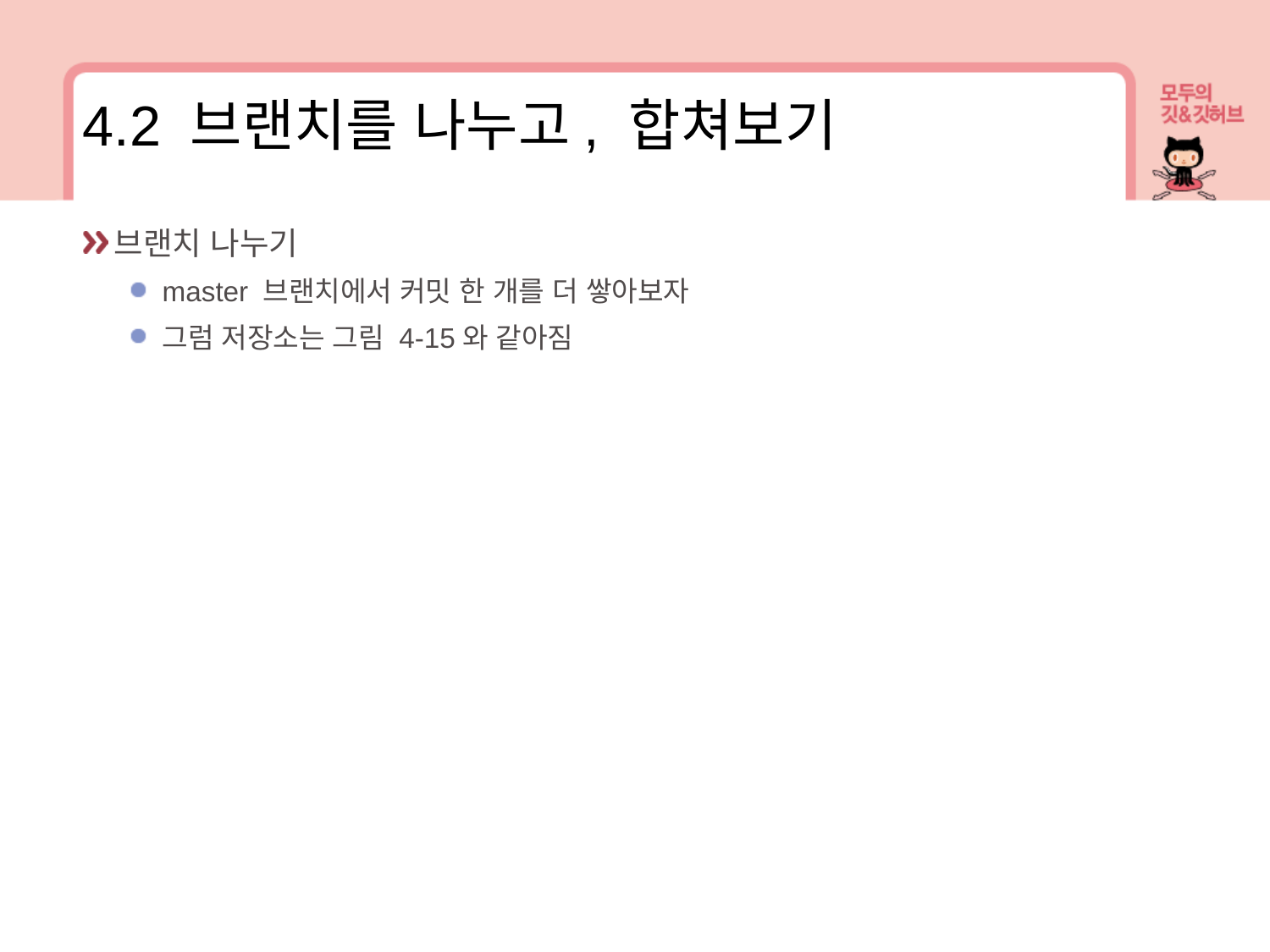

4.2 브랜치를 나누고, 합쳐보기
브랜치 나누기
master 브랜치에서 커밋 한 개를 더 쌓아보자
그럼 저장소는 그림 4-15와 같아짐